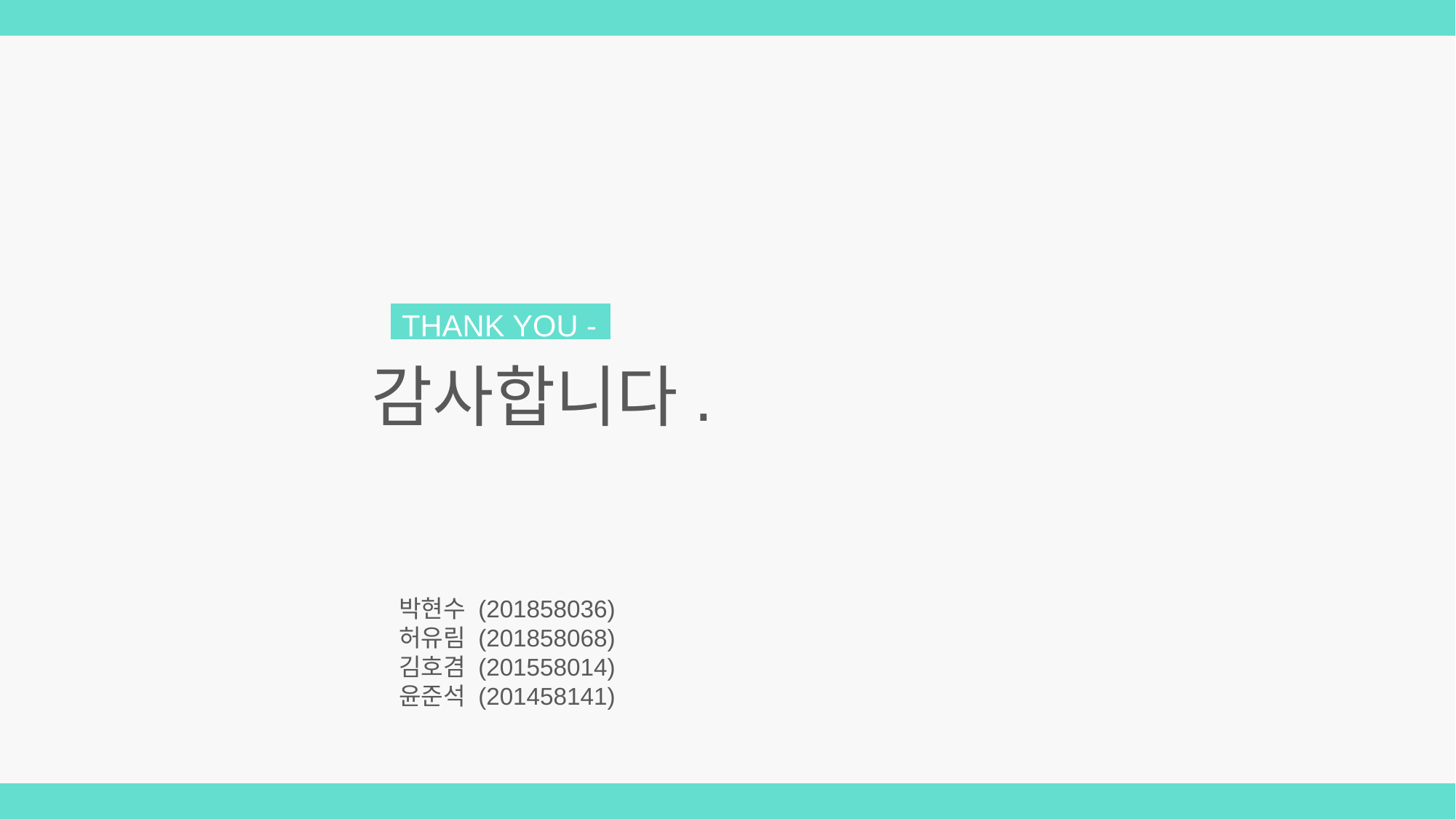

THANK YOU -

감사합니다.
박현수 (201858036)
허유림 (201858068)
김호겸 (201558014)
윤준석 (201458141)